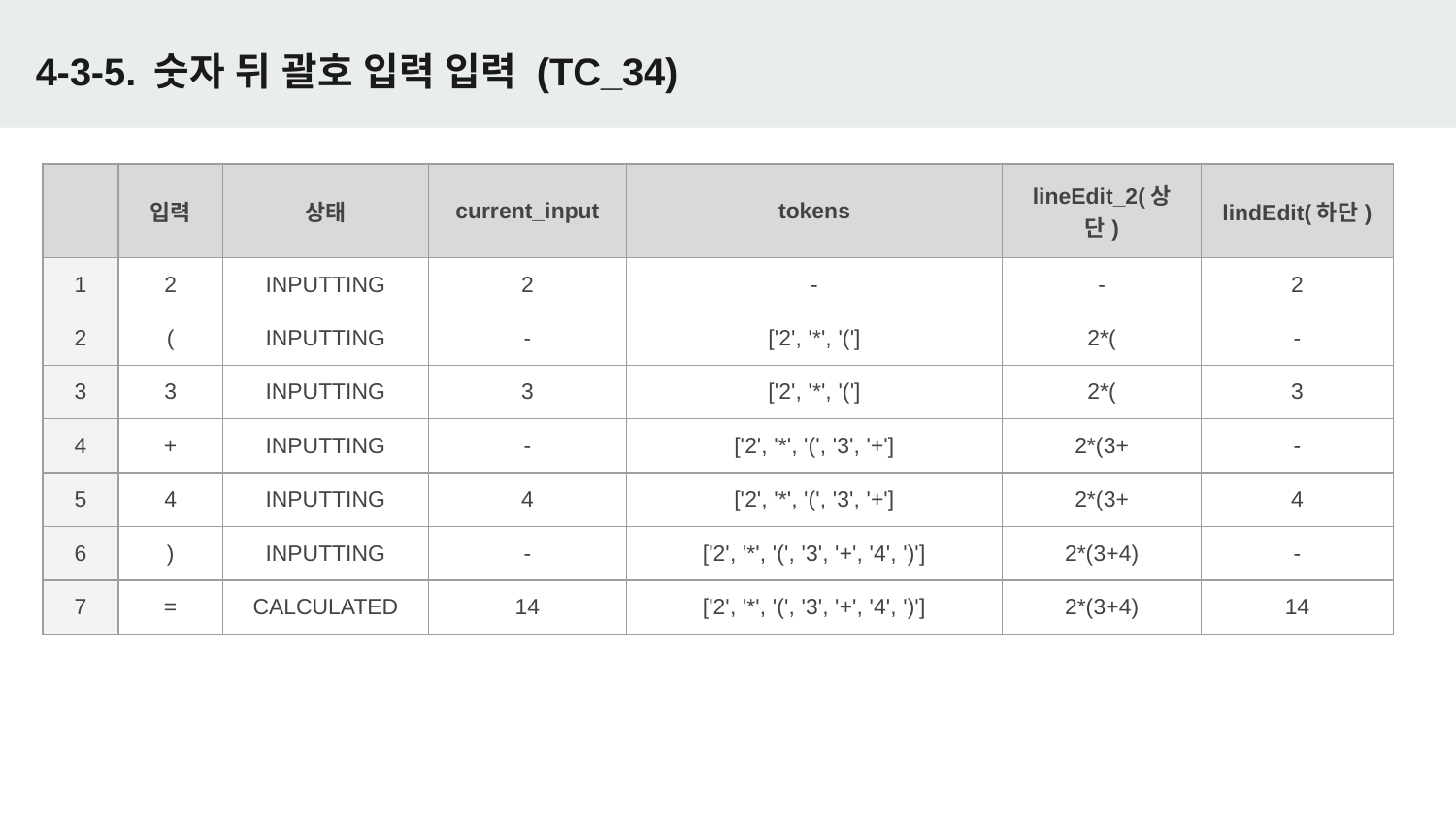

# 4-3-5. 숫자 뒤 괄호 입력 입력 (TC_34)
|  | 입력 | 상태 | current\_input | tokens | lineEdit\_2(상단) | lindEdit(하단) |
| --- | --- | --- | --- | --- | --- | --- |
| 1 | 2 | INPUTTING | 2 | - | - | 2 |
| 2 | ( | INPUTTING | - | ['2', '\*', '('] | 2\*( | - |
| 3 | 3 | INPUTTING | 3 | ['2', '\*', '('] | 2\*( | 3 |
| 4 | + | INPUTTING | - | ['2', '\*', '(', '3', '+'] | 2\*(3+ | - |
| 5 | 4 | INPUTTING | 4 | ['2', '\*', '(', '3', '+'] | 2\*(3+ | 4 |
| 6 | ) | INPUTTING | - | ['2', '\*', '(', '3', '+', '4', ')'] | 2\*(3+4) | - |
| 7 | = | CALCULATED | 14 | ['2', '\*', '(', '3', '+', '4', ')'] | 2\*(3+4) | 14 |